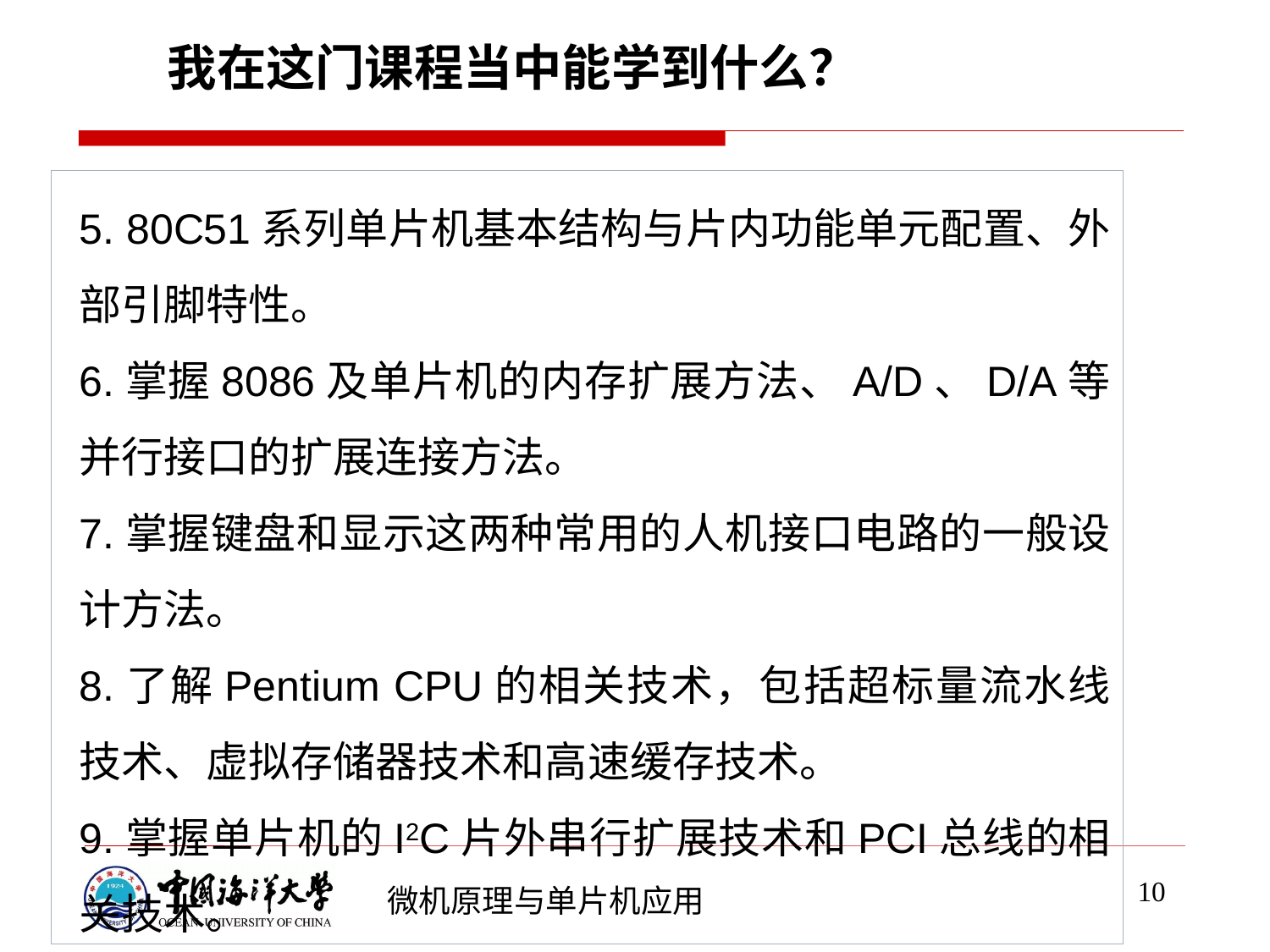

# 我在这门课程当中能学到什么？

5. 80C51系列单片机基本结构与片内功能单元配置、外部引脚特性。
6.掌握8086及单片机的内存扩展方法、A/D、D/A等并行接口的扩展连接方法。
7.掌握键盘和显示这两种常用的人机接口电路的一般设计方法。
8.了解Pentium CPU的相关技术，包括超标量流水线技术、虚拟存储器技术和高速缓存技术。
9.掌握单片机的I2C片外串行扩展技术和PCI总线的相关技术。
10